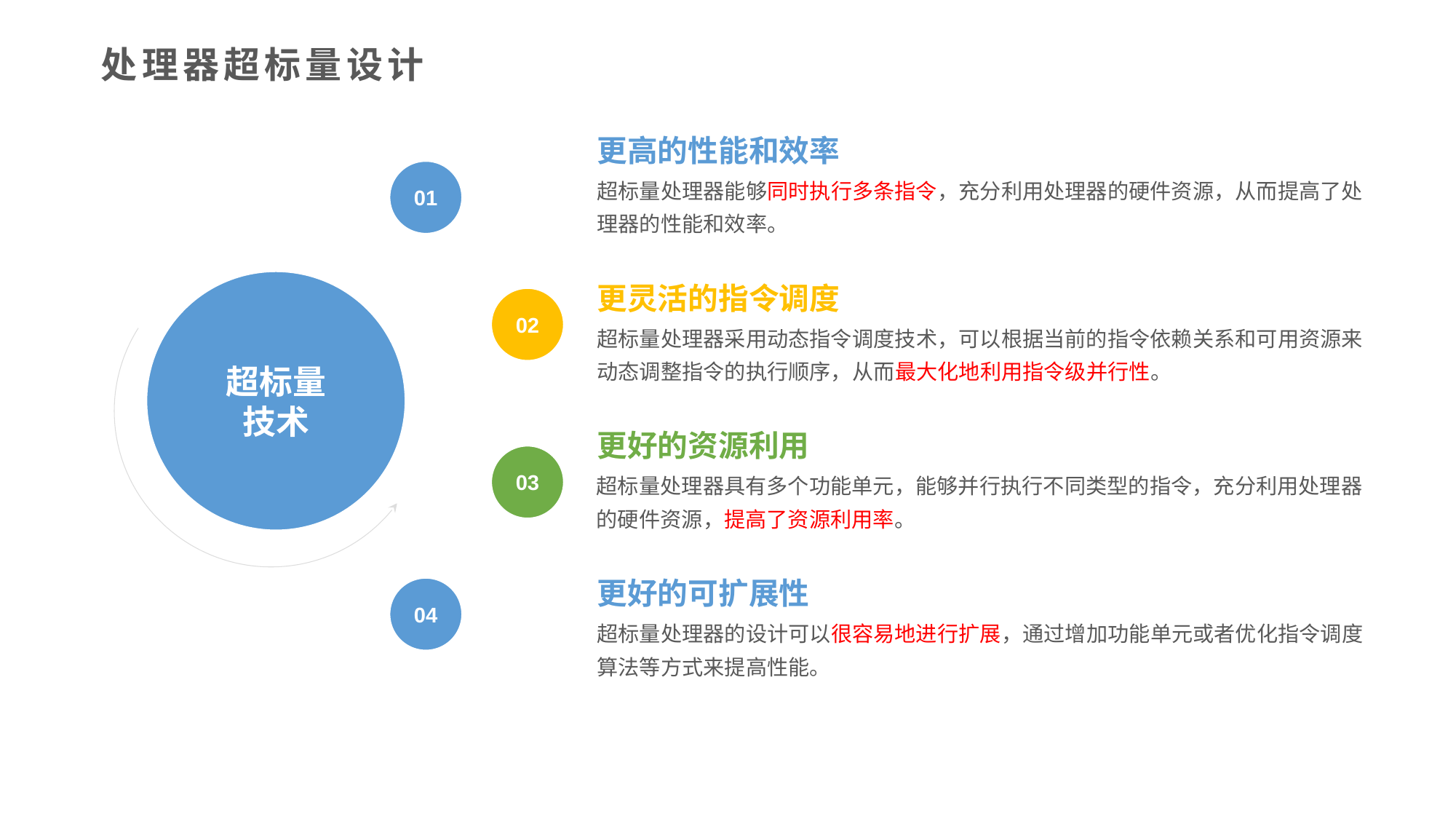

处理器超标量设计
更高的性能和效率

01
超标量处理器能够同时执行多条指令，充分利用处理器的硬件资源，从而提高了处理器的性能和效率。

更灵活的指令调度
超标量
技术
02
超标量处理器采用动态指令调度技术，可以根据当前的指令依赖关系和可用资源来动态调整指令的执行顺序，从而最大化地利用指令级并行性。
更好的资源利用
03
超标量处理器具有多个功能单元，能够并行执行不同类型的指令，充分利用处理器的硬件资源，提高了资源利用率。
更好的可扩展性
04
超标量处理器的设计可以很容易地进行扩展，通过增加功能单元或者优化指令调度算法等方式来提高性能。
5